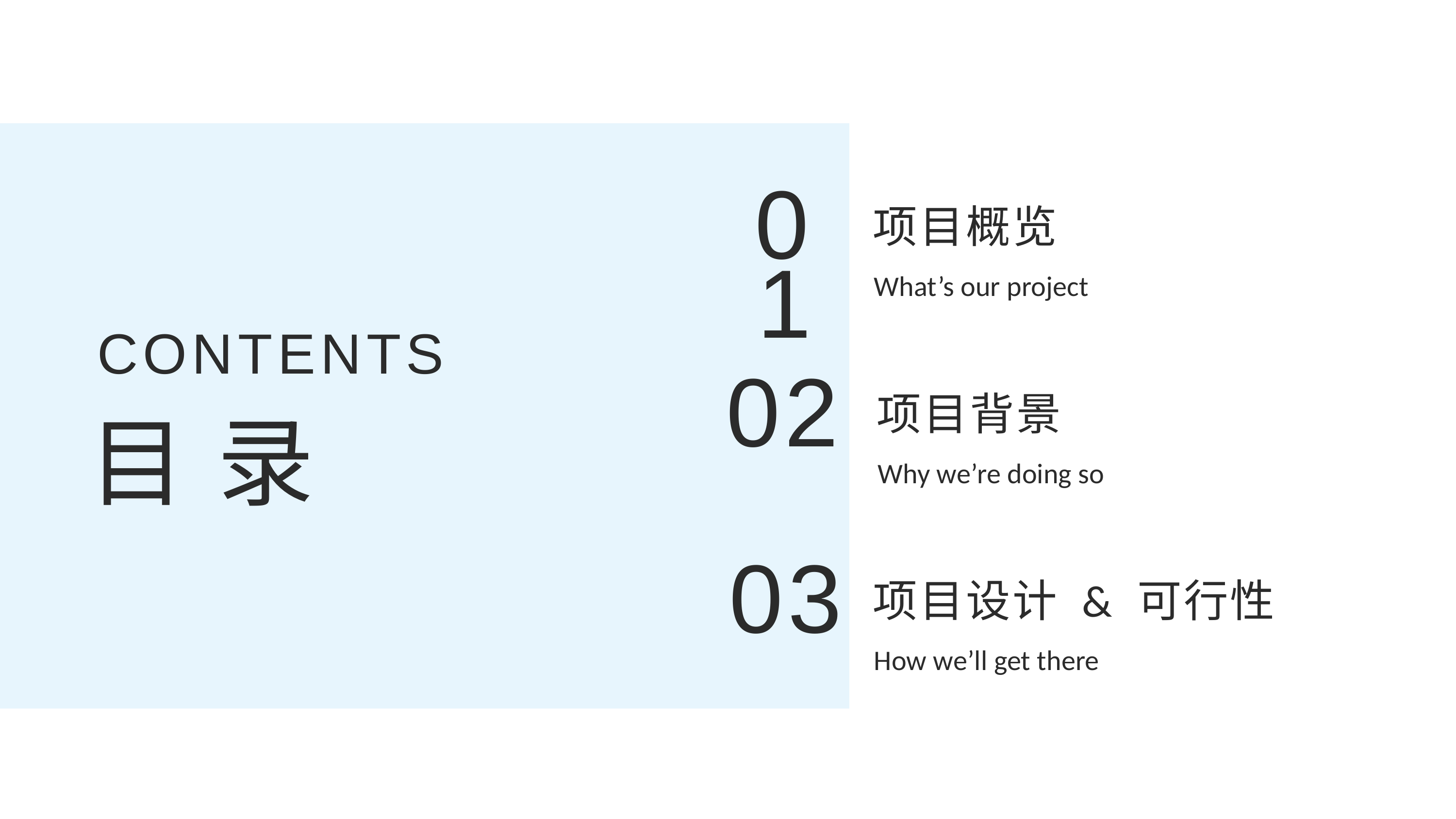

项目概览
01
What’s our project
CONTENTS
项目背景
02
目 录
Why we’re doing so
项目设计 & 可行性
03
How we’ll get there